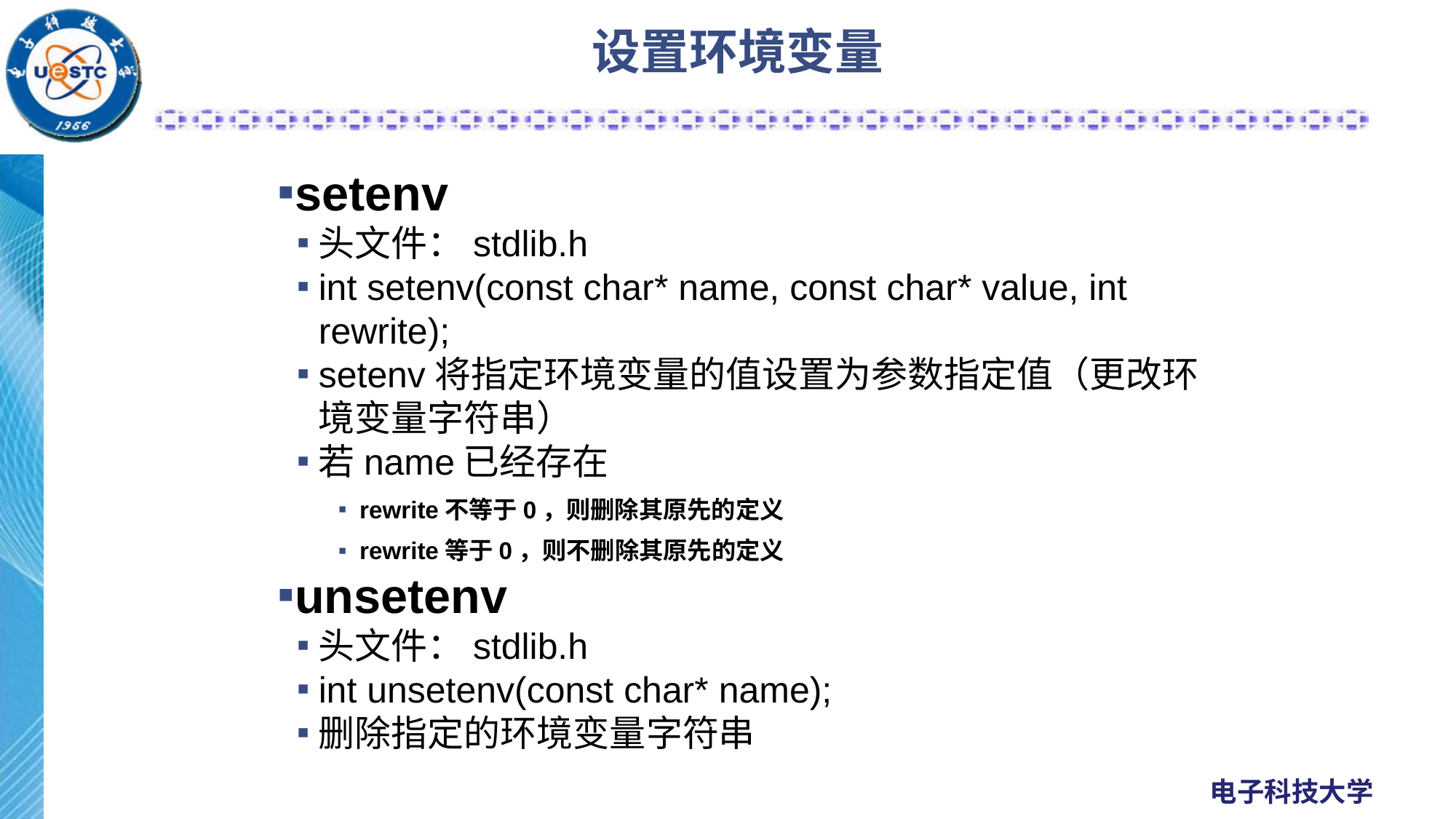

# 设置环境变量
setenv
头文件：stdlib.h
int setenv(const char* name, const char* value, int rewrite);
setenv将指定环境变量的值设置为参数指定值（更改环境变量字符串）
若name已经存在
rewrite不等于0，则删除其原先的定义
rewrite等于0，则不删除其原先的定义
unsetenv
头文件：stdlib.h
int unsetenv(const char* name);
删除指定的环境变量字符串